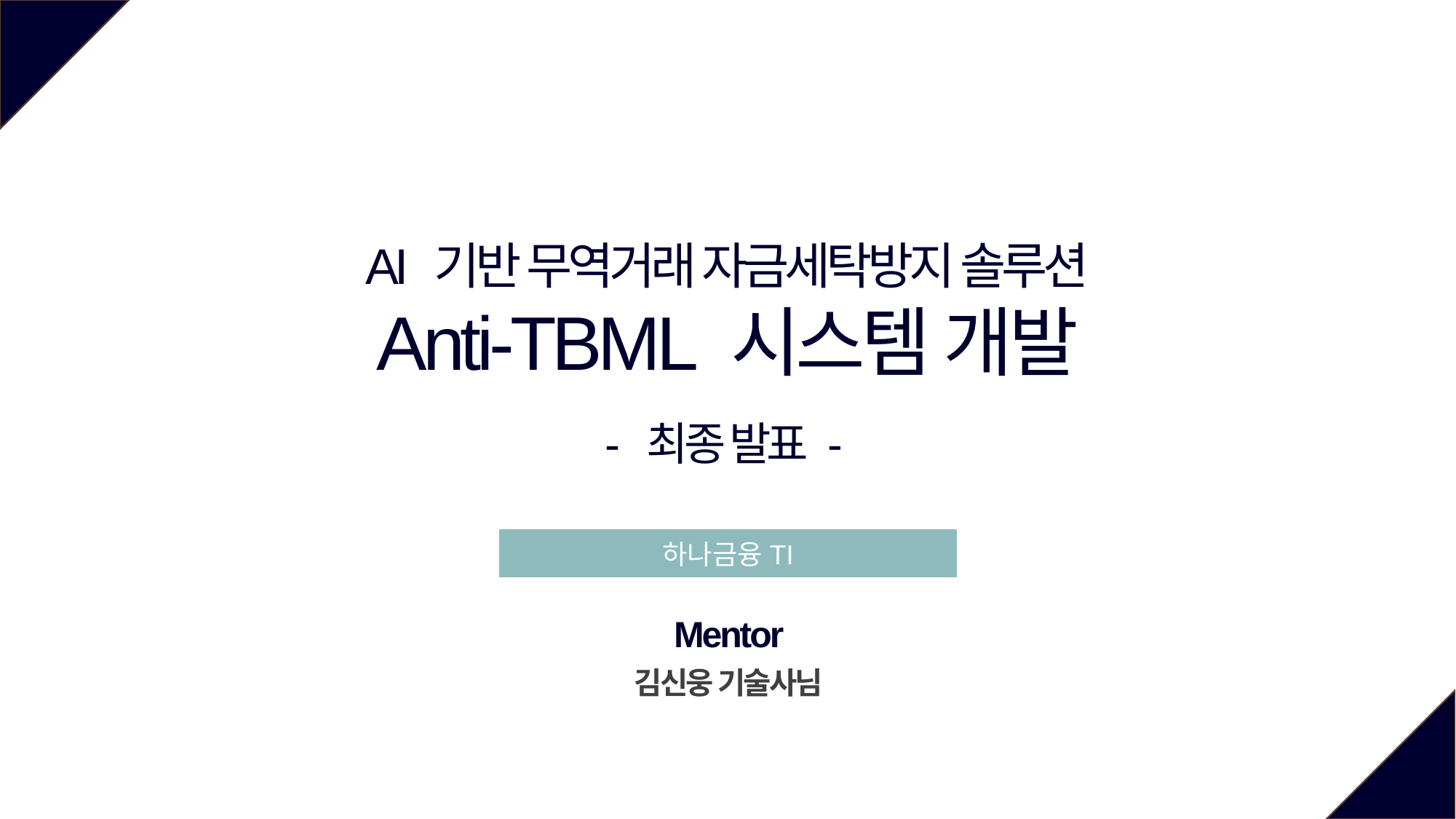

AI 기반 무역거래 자금세탁방지 솔루션
Anti-TBML 시스템 개발
-  최종 발표 -
하나금융TI
Mentor

김신웅 기술사님